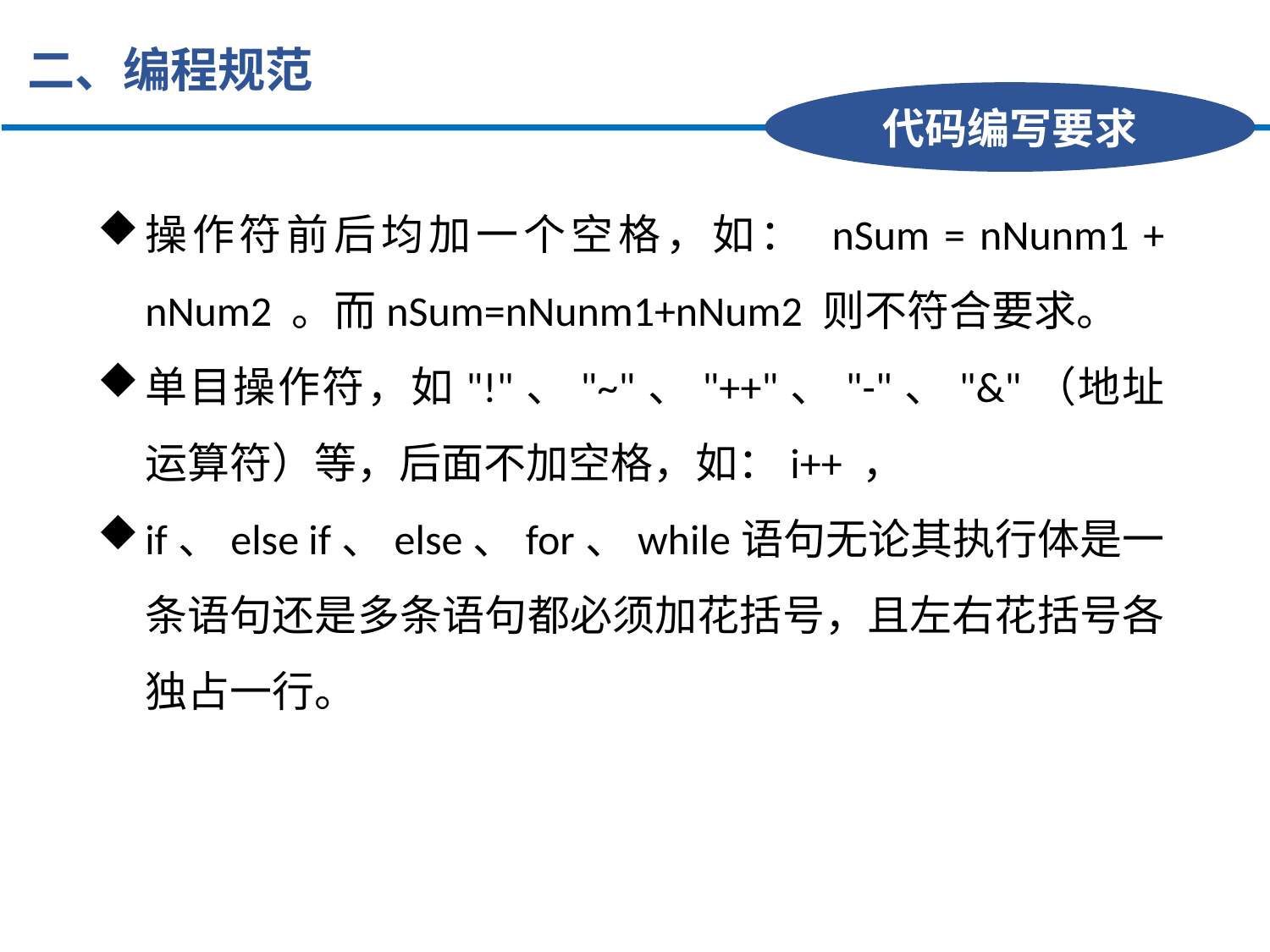

二、编程规范
代码编写要求

操作符前后均加一个空格，如： nSum = nNunm1 + nNum2 。而nSum=nNunm1+nNum2 则不符合要求。
单目操作符，如"!"、"~"、"++"、"-"、"&"（地址运算符）等，后面不加空格，如：i++ ，
if、else if、else、for、while语句无论其执行体是一条语句还是多条语句都必须加花括号，且左右花括号各独占一行。